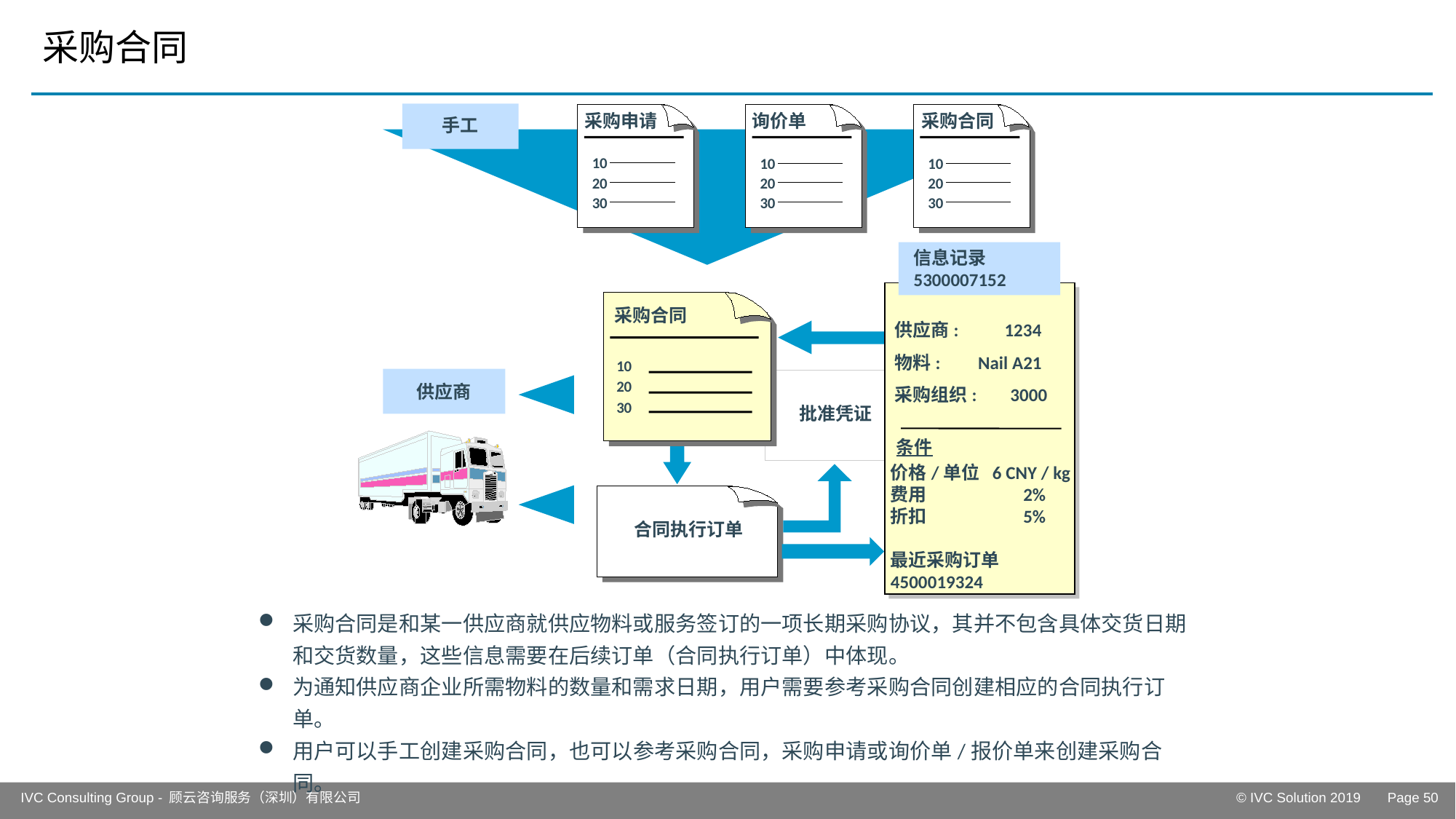

# 采购合同

采购申请
.
询价单
采购合同

手工

10
10
10

20
20
20

30
30
30

信息记录
5300007152

供应商:           1234
物料:         Nail A21
采购组织:        3000

条件

价格/单位  6 CNY / kg
费用                      2%
折扣                      5%

最近采购订单
4500019324

采购合同

10

20

30

供应商
批准凭证

合同执行订单

采购合同是和某一供应商就供应物料或服务签订的一项长期采购协议，其并不包含具体交货日期和交货数量，这些信息需要在后续订单（合同执行订单）中体现。
为通知供应商企业所需物料的数量和需求日期，用户需要参考采购合同创建相应的合同执行订单。
用户可以手工创建采购合同，也可以参考采购合同，采购申请或询价单/报价单来创建采购合同。